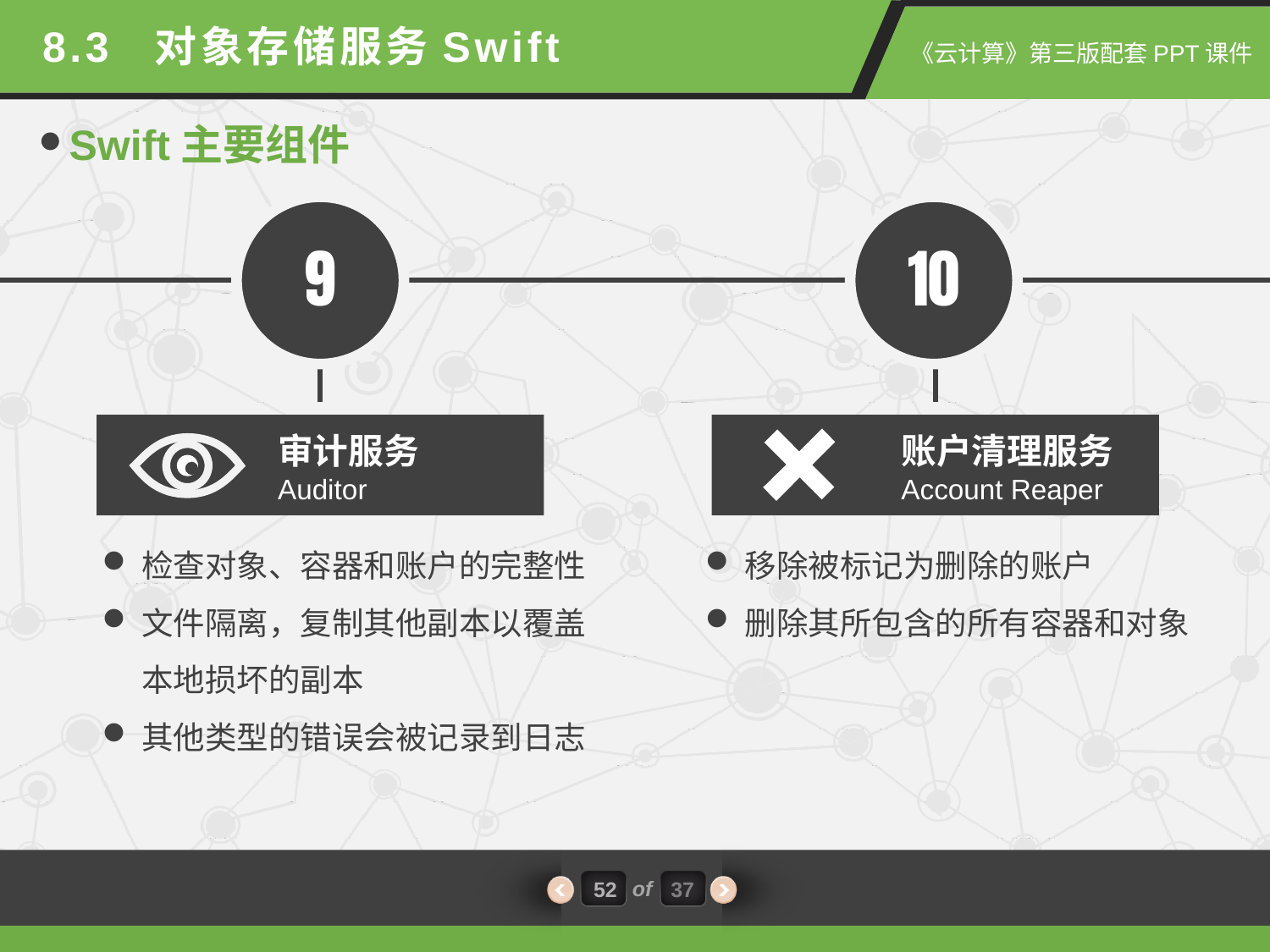

8.3  对象存储服务Swift
Swift主要组件

9
10

审计服务
Auditor
账户清理服务
Account Reaper

检查对象、容器和账户的完整性
文件隔离，复制其他副本以覆盖本地损坏的副本
其他类型的错误会被记录到日志
移除被标记为删除的账户
删除其所包含的所有容器和对象
52